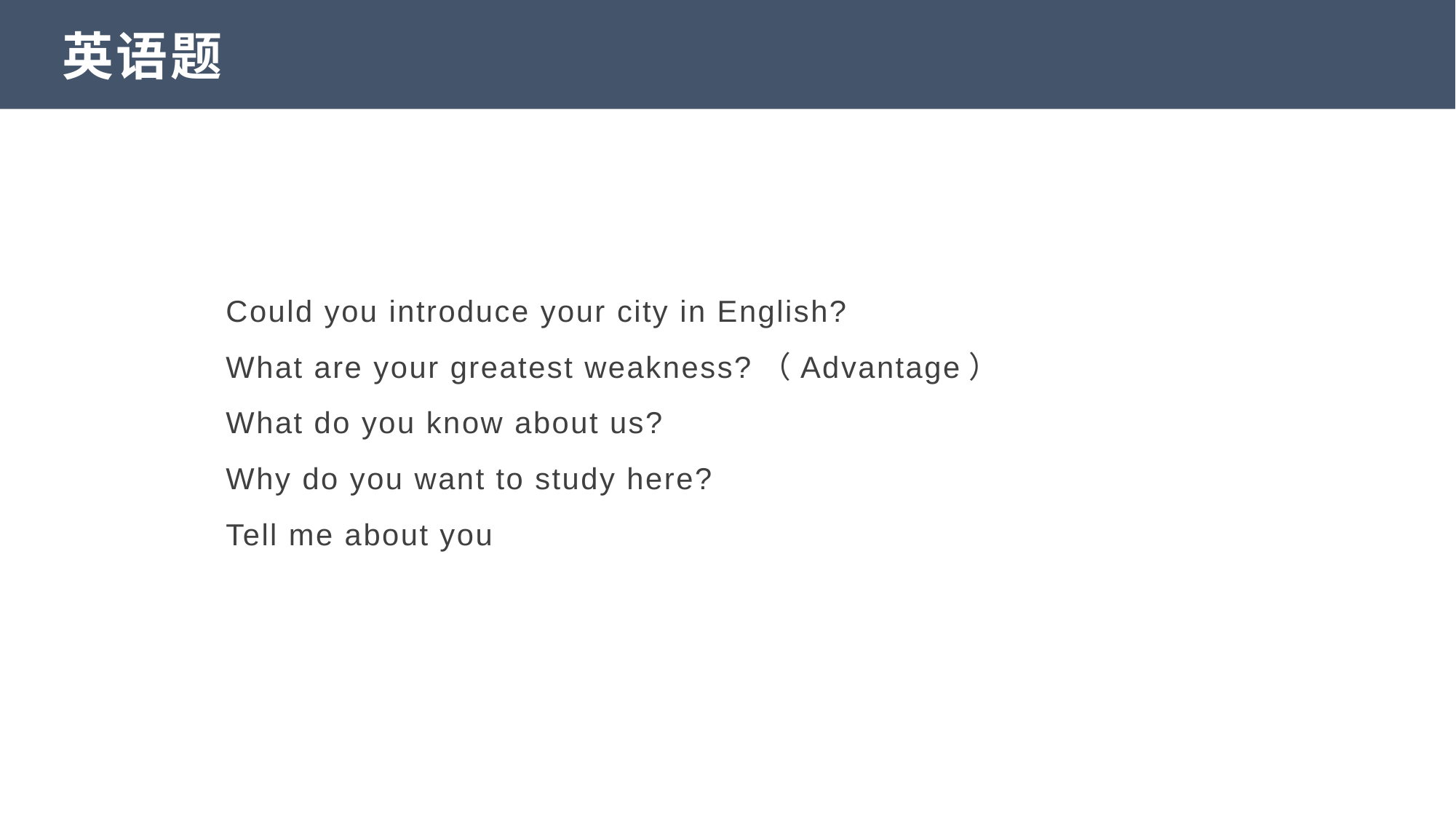

英语题
Could you introduce your city in English?
What are your greatest weakness?（Advantage）
What do you know about us?
Why do you want to study here?
Tell me about you